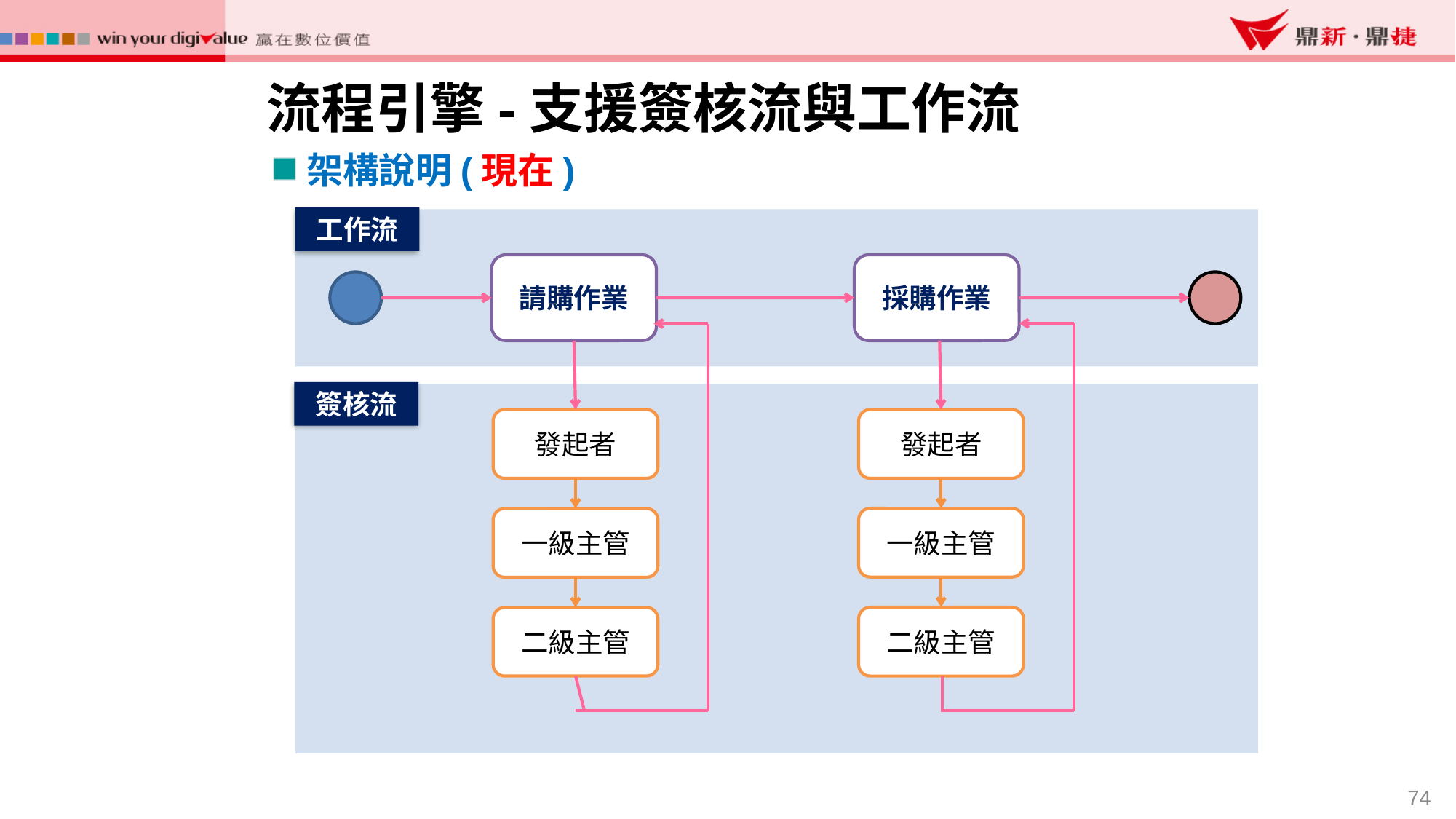

流程引擎-支援簽核流與工作流
架構說明(現在)
工作流

請購作業

採購作業

發起者
一級主管
二級主管
發起者
一級主管
二級主管
簽核流

74